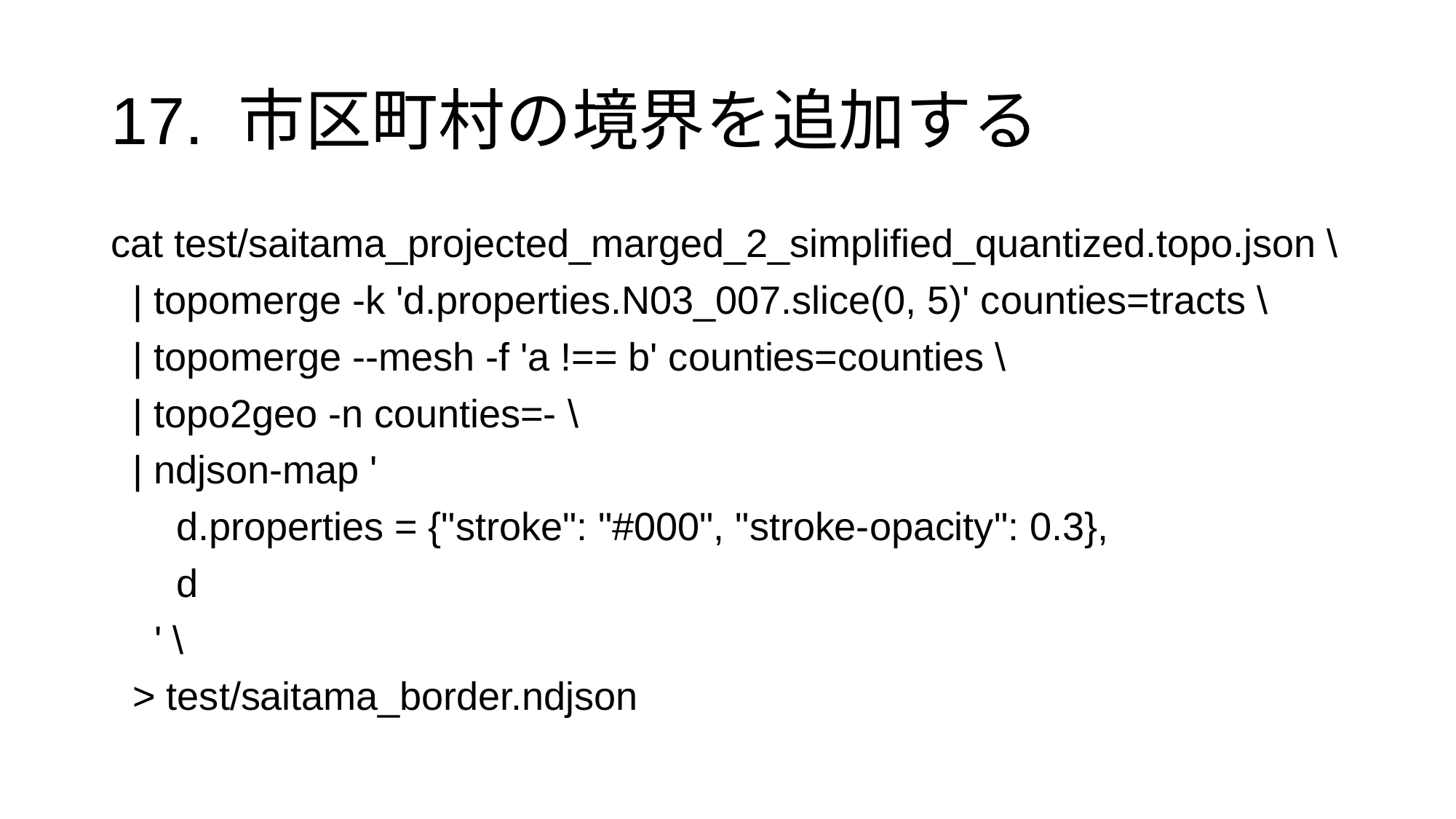

# 17. 市区町村の境界を追加する
cat test/saitama_projected_marged_2_simplified_quantized.topo.json \
  | topomerge -k 'd.properties.N03_007.slice(0, 5)' counties=tracts \
  | topomerge --mesh -f 'a !== b' counties=counties \
  | topo2geo -n counties=- \
  | ndjson-map '
      d.properties = {"stroke": "#000", "stroke-opacity": 0.3},
      d
    ' \
  > test/saitama_border.ndjson